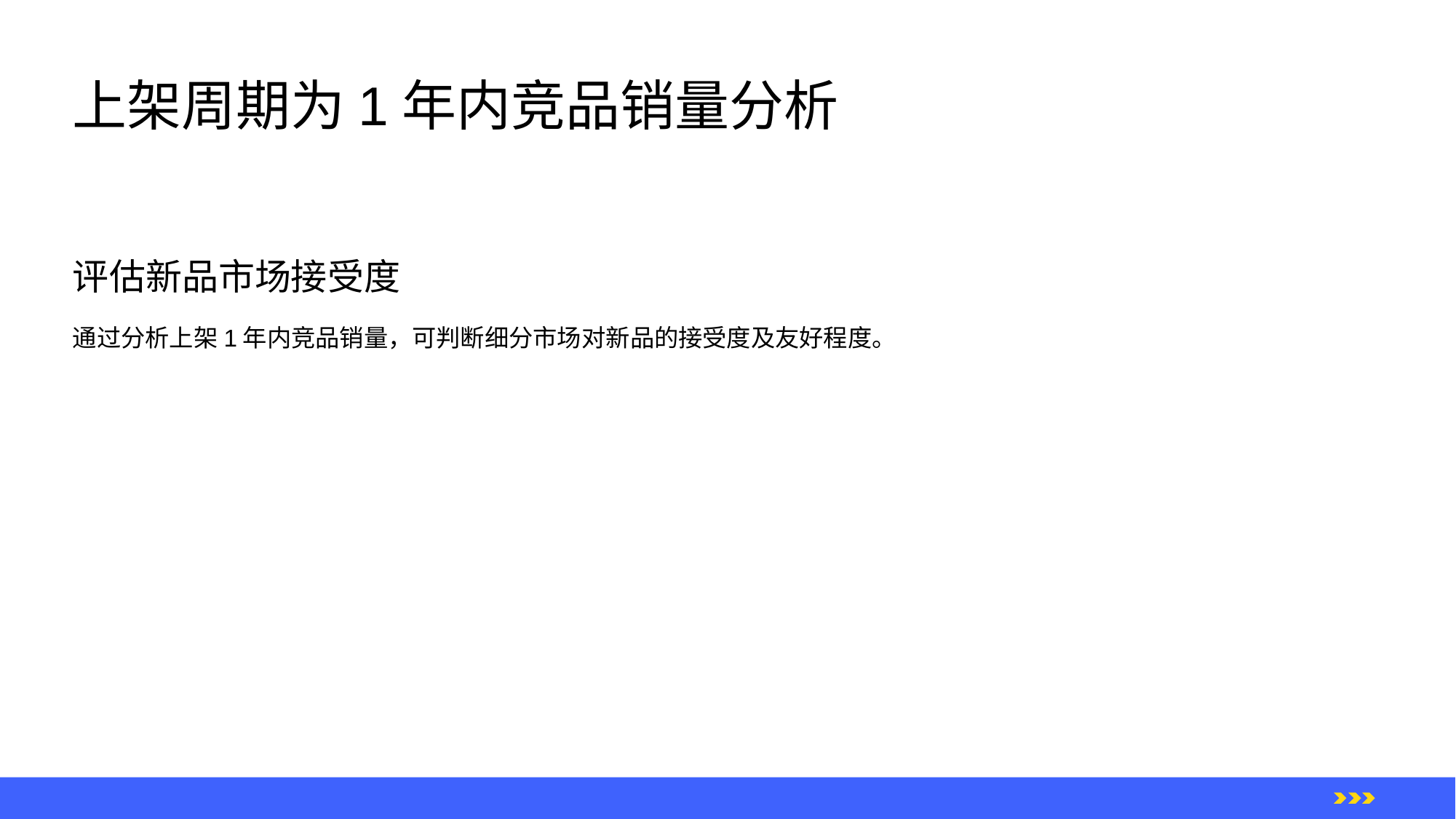

上架周期为1年内竞品销量分析
评估新品市场接受度
通过分析上架1年内竞品销量，可判断细分市场对新品的接受度及友好程度。